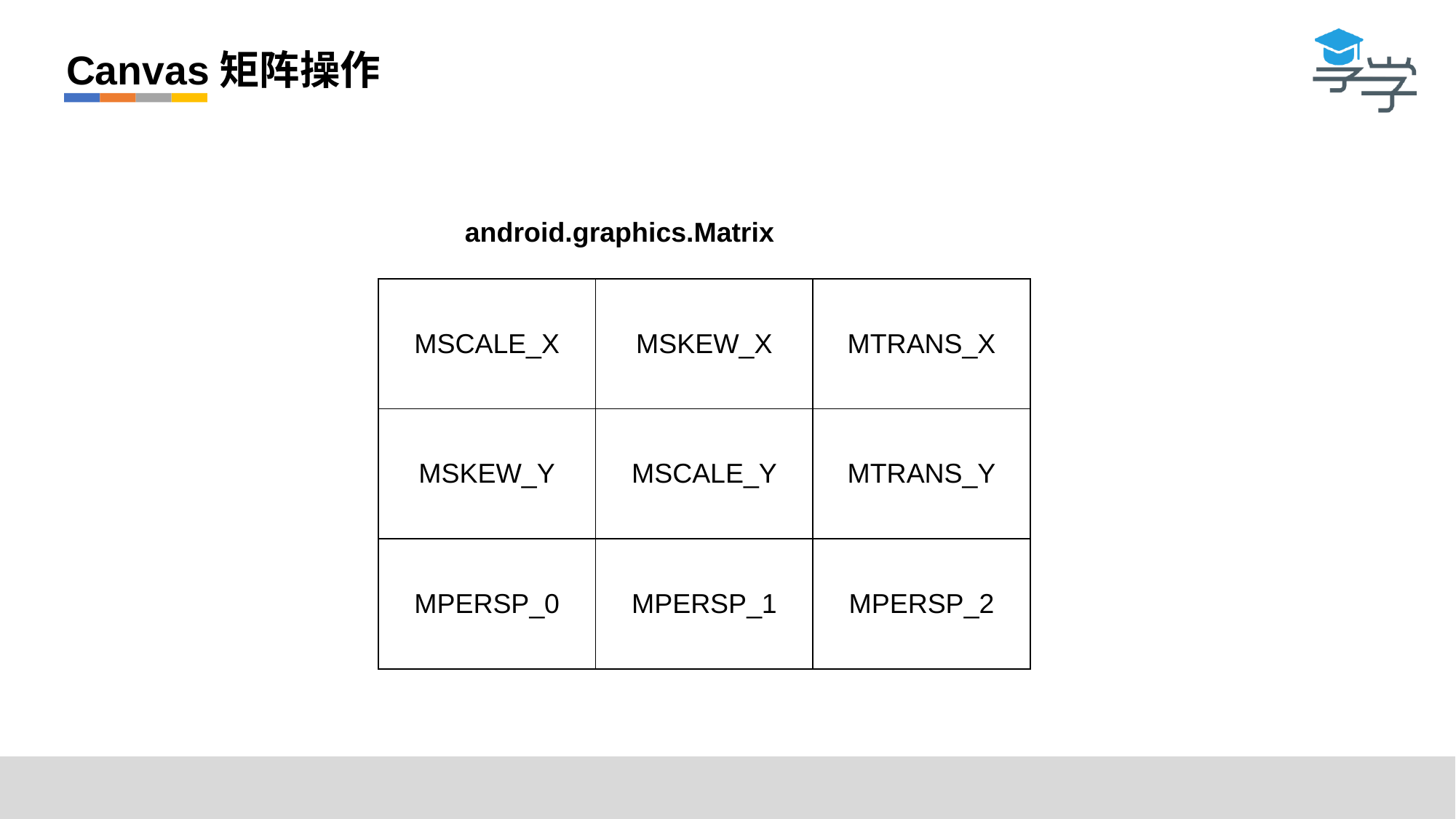

Canvas矩阵操作

android.graphics.Matrix
| MSCALE\_X | MSKEW\_X | MTRANS\_X |
| --- | --- | --- |
| MSKEW\_Y | MSCALE\_Y | MTRANS\_Y |
| MPERSP\_0 | MPERSP\_1 | MPERSP\_2 |